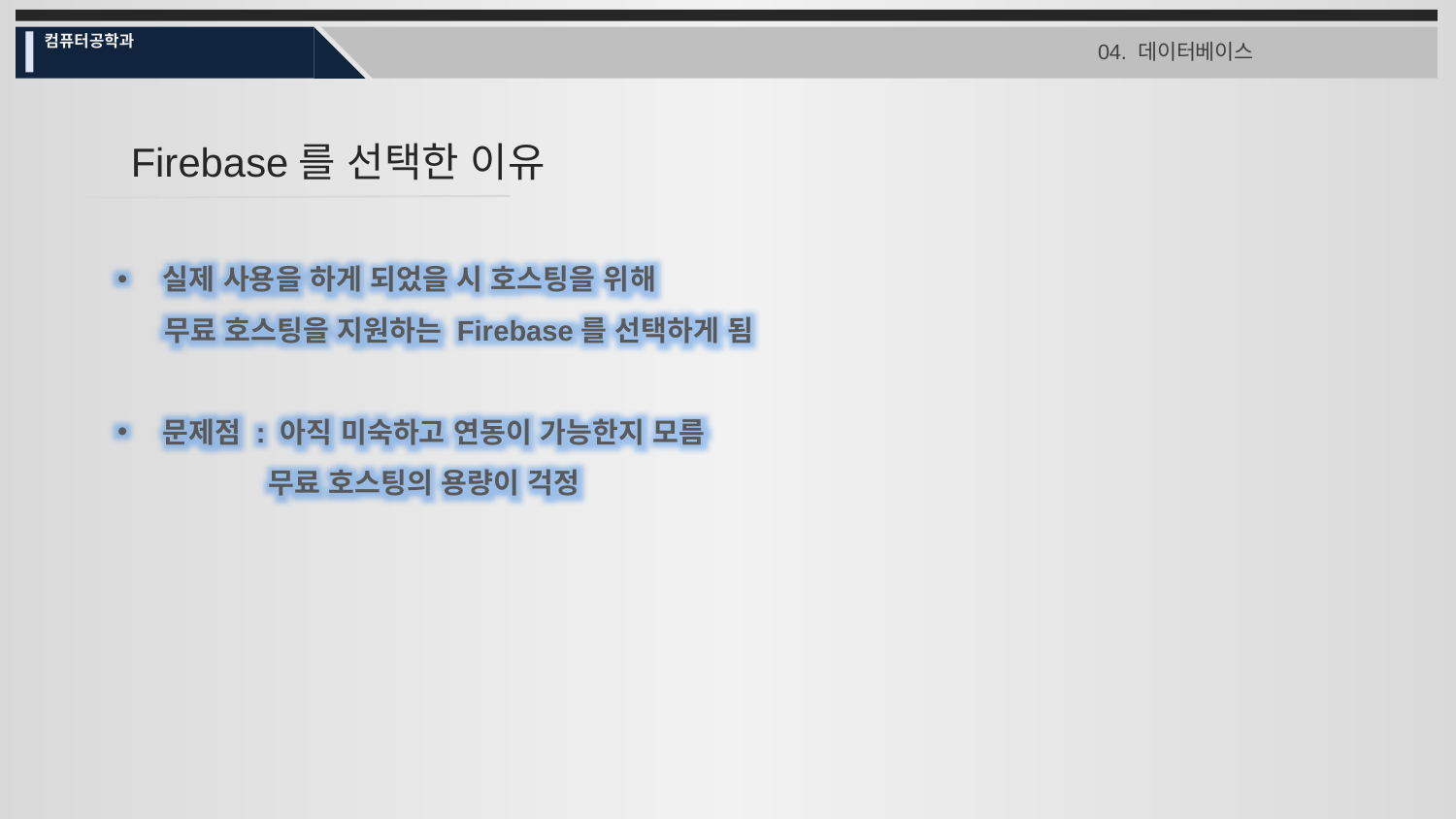

컴퓨터공학과

04. 데이터베이스
Firebase를 선택한 이유
실제 사용을 하게 되었을 시 호스팅을 위해
     무료 호스팅을 지원하는 Firebase를 선택하게 됨

문제점 : 아직 미숙하고 연동이 가능한지 모름
                  무료 호스팅의 용량이 걱정